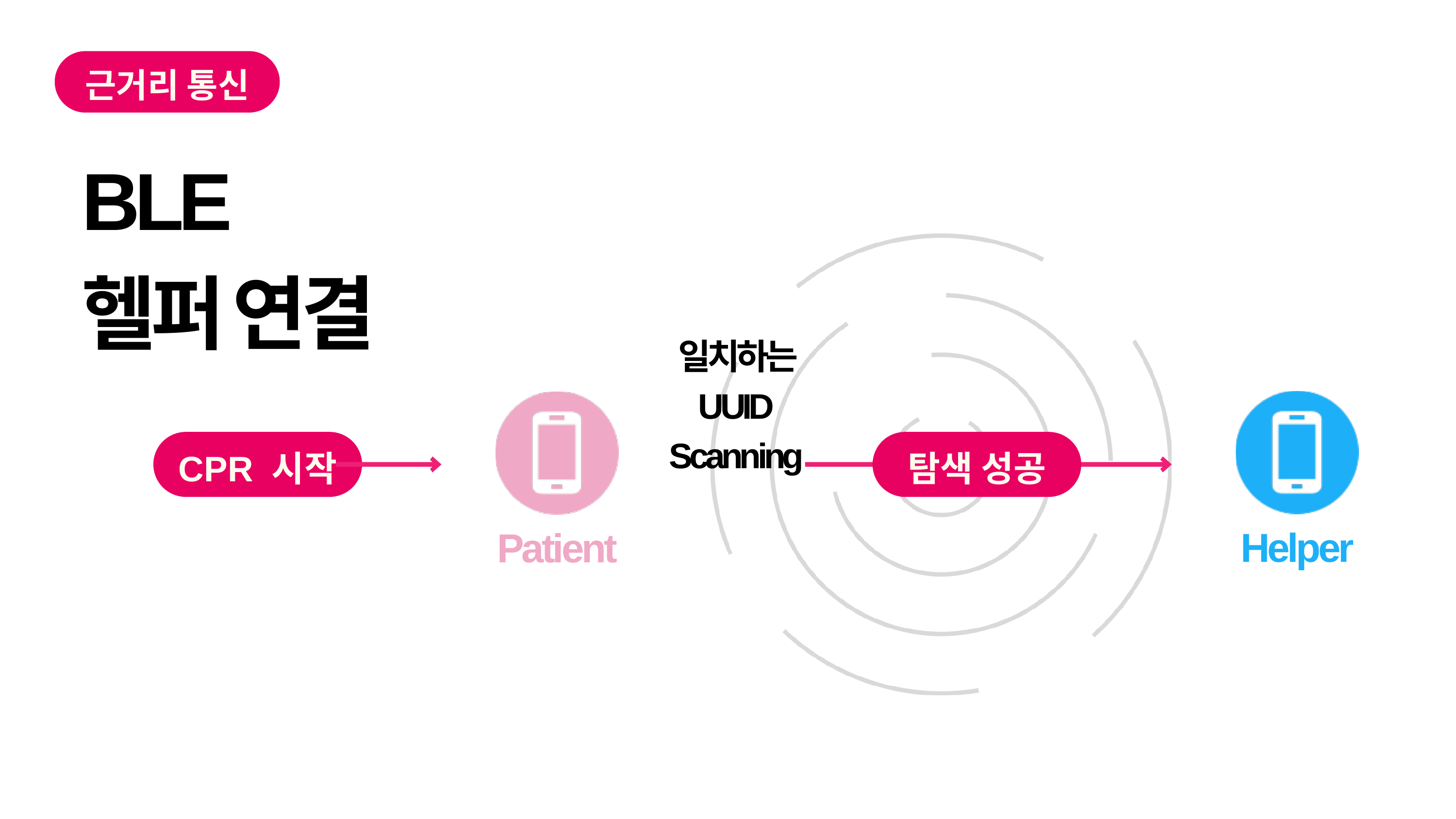

근거리 통신
BLE
헬퍼 연결

일치하는 UUID
Scanning

Helper

Patient

CPR 시작

탐색 성공

Scanning